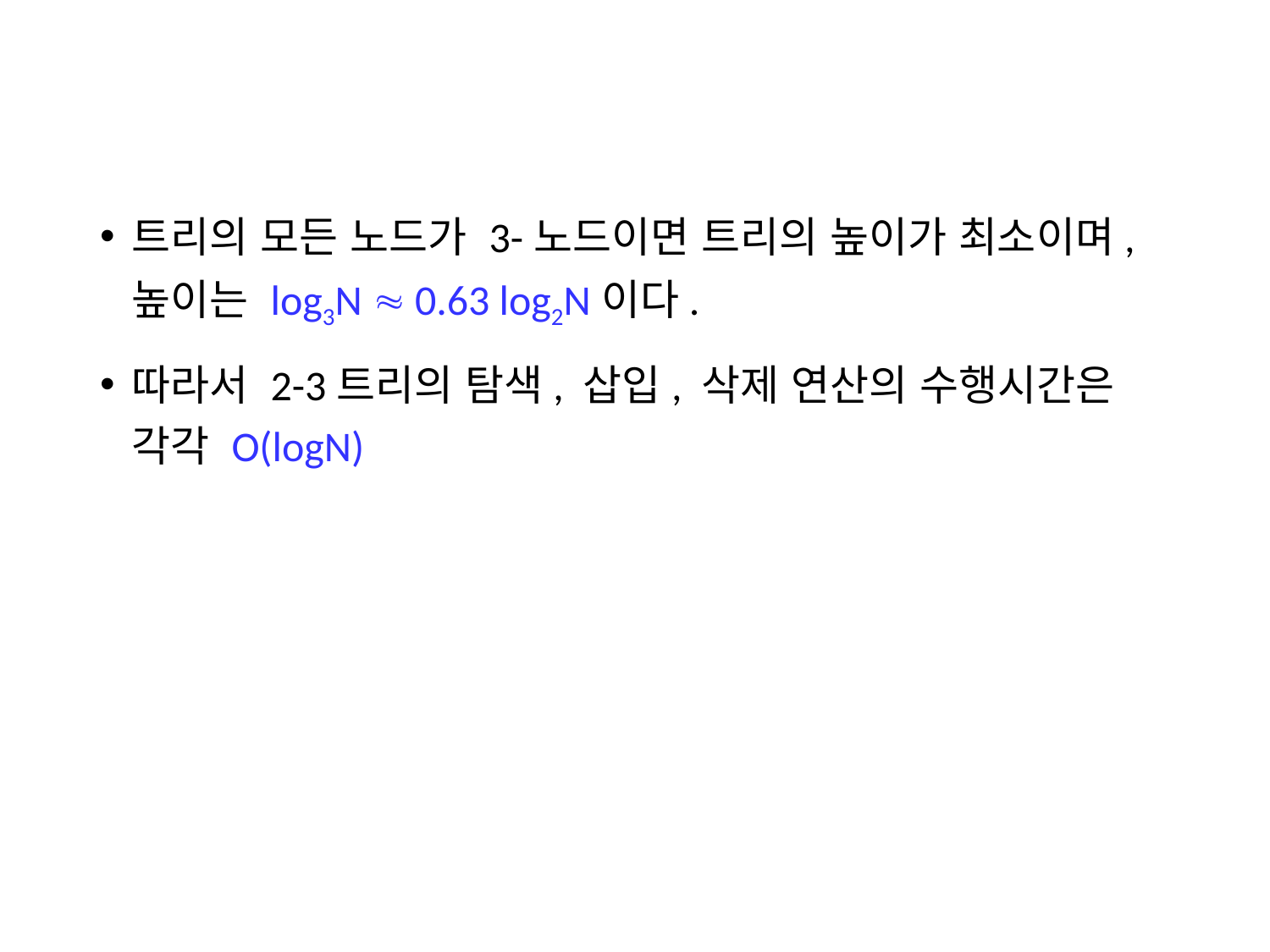

트리의 모든 노드가 3-노드이면 트리의 높이가 최소이며, 높이는 log3N ≈ 0.63 log2N이다.
따라서 2-3트리의 탐색, 삽입, 삭제 연산의 수행시간은 각각 O(logN)